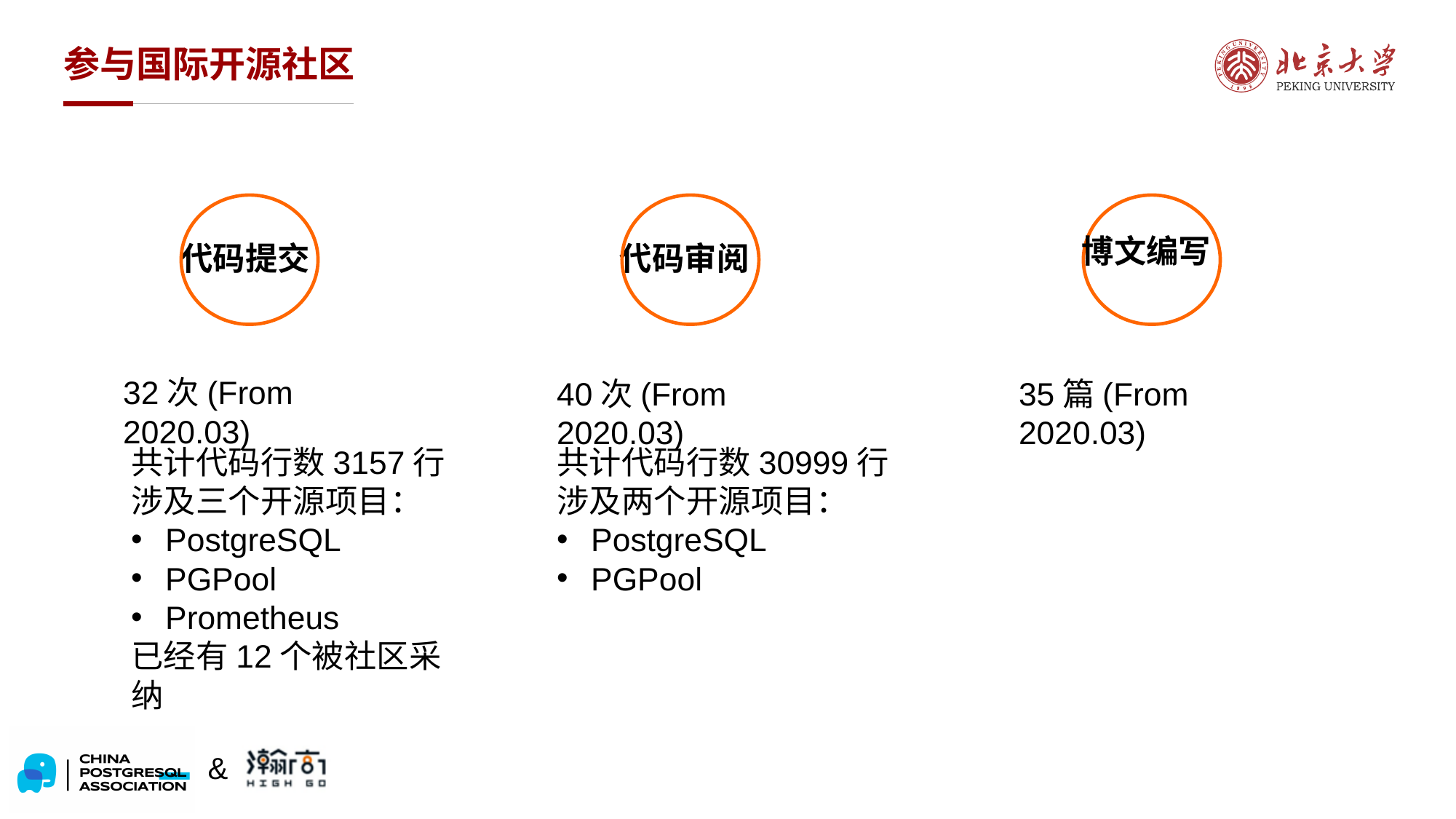

# 参与国际开源社区

博文编写
代码审阅
代码提交
32次(From 2020.03)
40次(From 2020.03)
35篇(From 2020.03)
共计代码行数3157行
涉及三个开源项目：
PostgreSQL
PGPool
Prometheus
已经有12个被社区采纳

共计代码行数30999行
涉及两个开源项目：
PostgreSQL
PGPool

刊登于
https://planet.postgresql.org